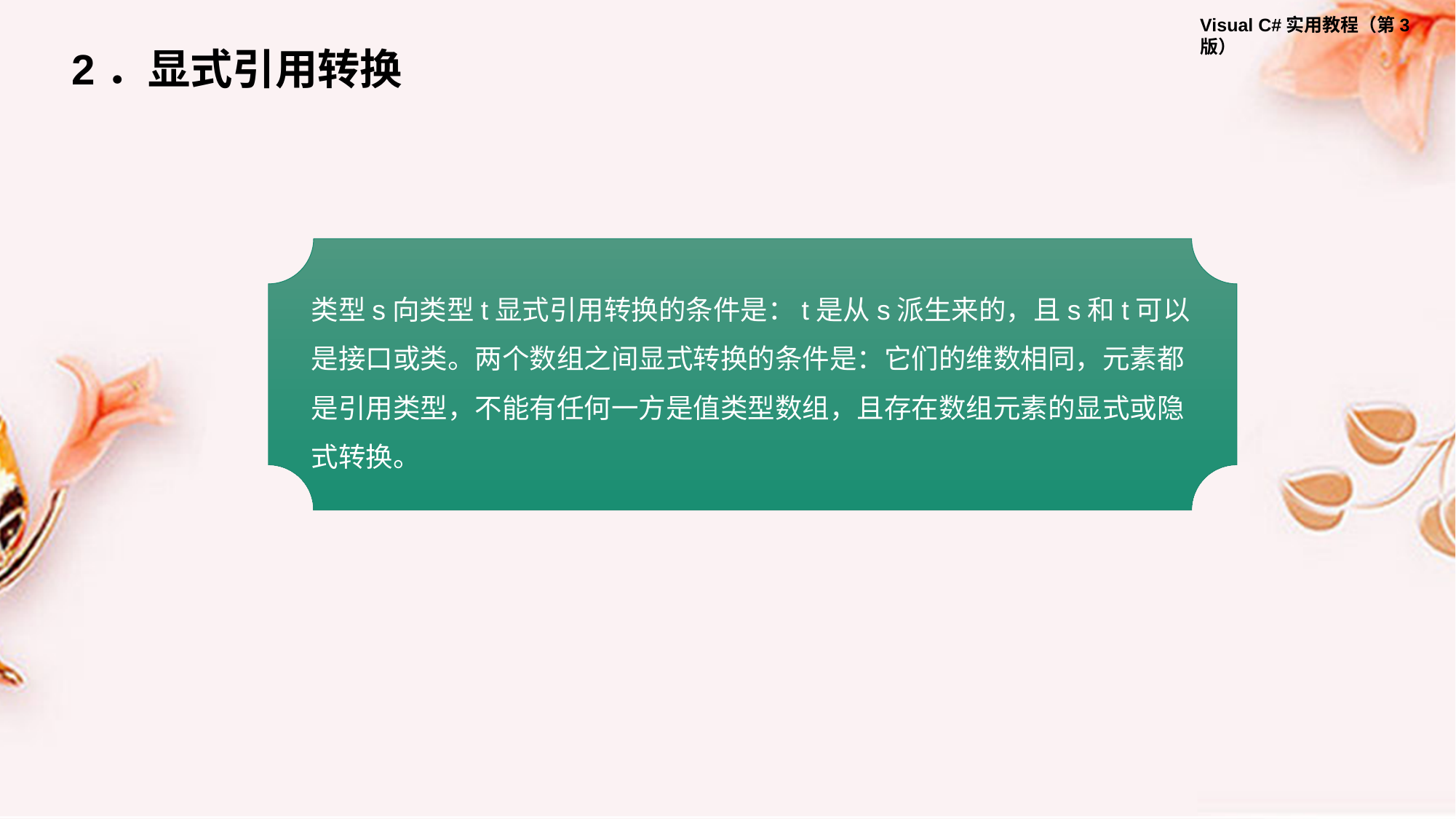

2．显式引用转换
类型s向类型t显式引用转换的条件是：t是从s派生来的，且s和t可以是接口或类。两个数组之间显式转换的条件是：它们的维数相同，元素都是引用类型，不能有任何一方是值类型数组，且存在数组元素的显式或隐式转换。